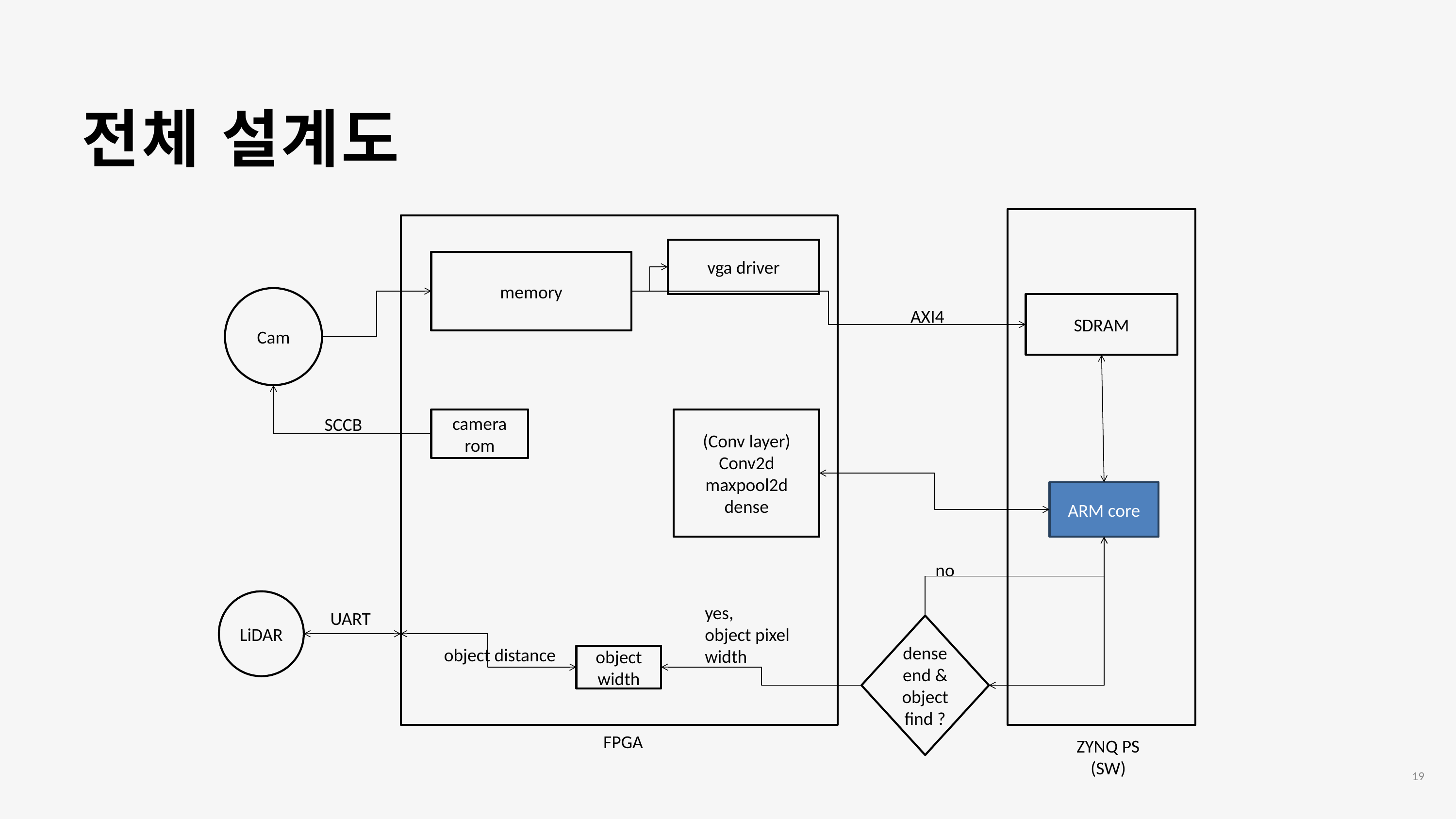

전체 설계도

vga driver
memory
Cam
SDRAM
AXI4

SCCB
camera rom
(Conv layer)
Conv2d
maxpool2d
dense
ARM core
no
LiDAR
yes,
object pixel width
UART
dense end & object find ?
object distance
object width
FPGA
ZYNQ PS
(SW)
19